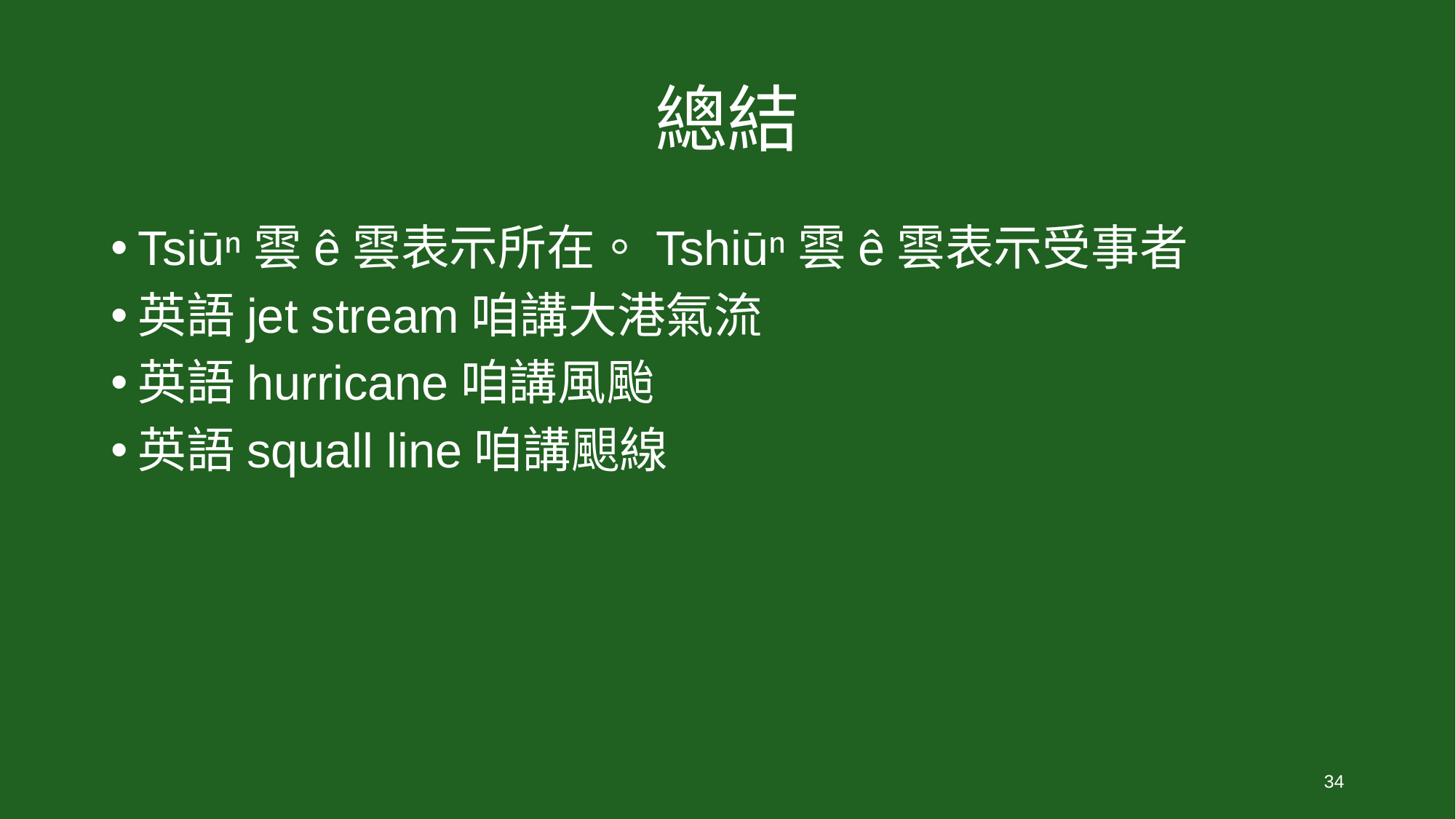

# 總結
Tsiūⁿ雲ê雲表示所在。Tshiūⁿ雲ê雲表示受事者
英語jet stream咱講大港氣流
英語hurricane咱講風颱
英語squall line咱講𩗗線
34